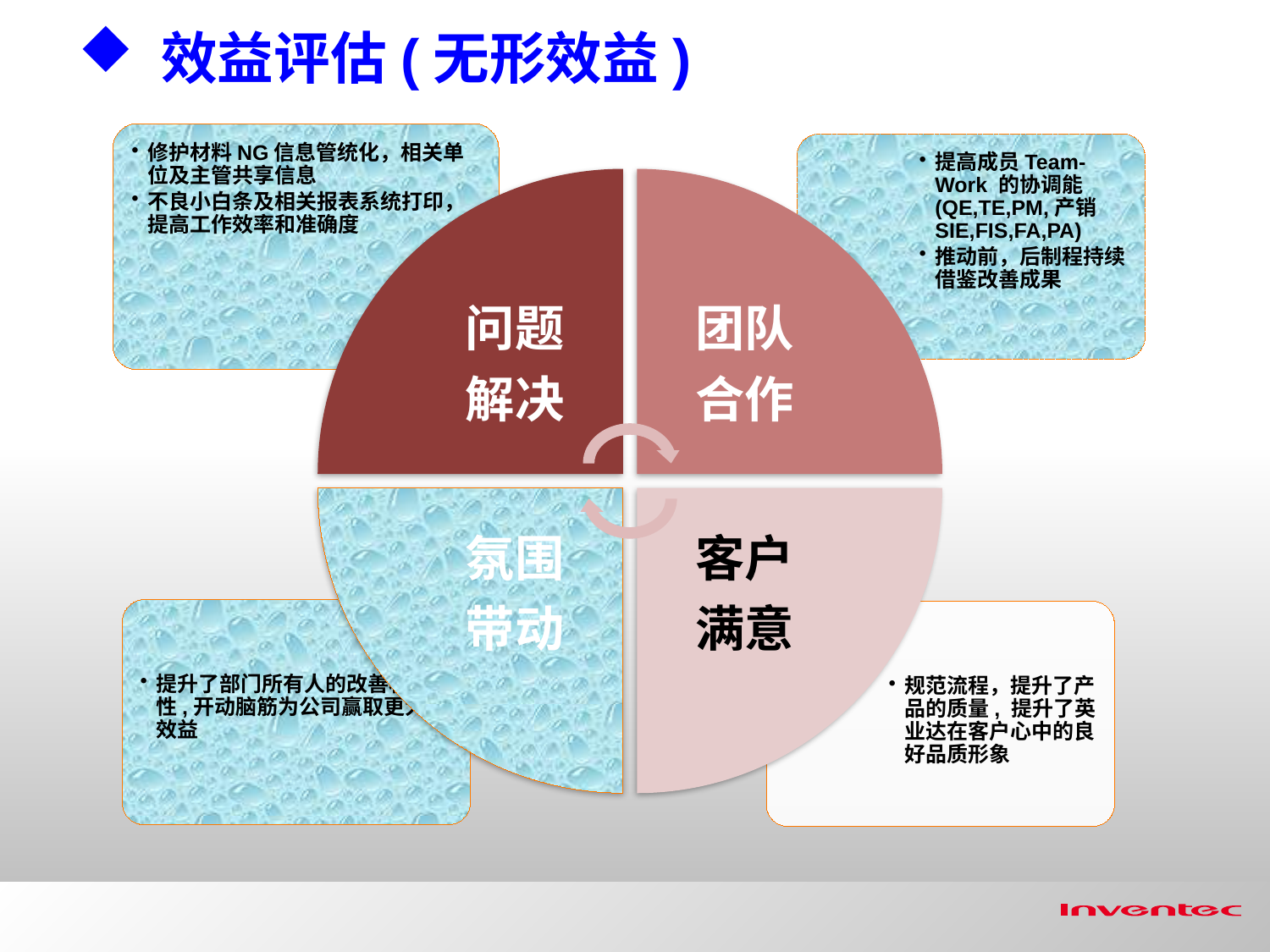

效益评估(无形效益)
规范流程，提升了产品的质量, 提升了英业达在客户心中的良好品质形象
提升了部门所有人的改善积极性,开动脑筋为公司赢取更大的效益
提高成员Team-Work 的协调能(QE,TE,PM,产销SIE,FIS,FA,PA)
推动前，后制程持续借鉴改善成果
修护材料NG信息管统化，相关单位及主管共享信息
不良小白条及相关报表系统打印，提高工作效率和准确度
问题
解决
团队
合作
客户
满意
氛围
带动